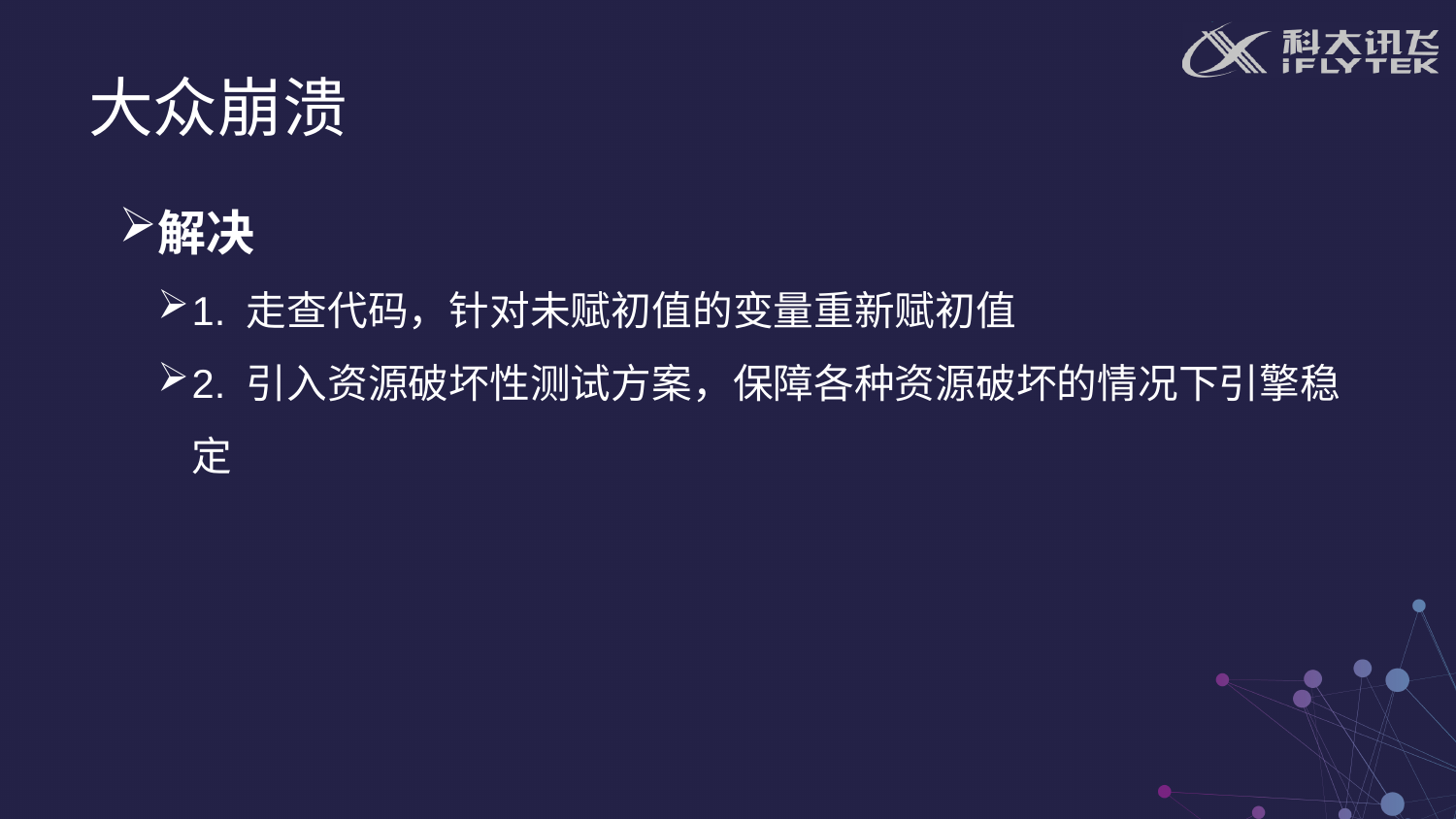

大众崩溃
解决
1. 走查代码，针对未赋初值的变量重新赋初值
2. 引入资源破坏性测试方案，保障各种资源破坏的情况下引擎稳定